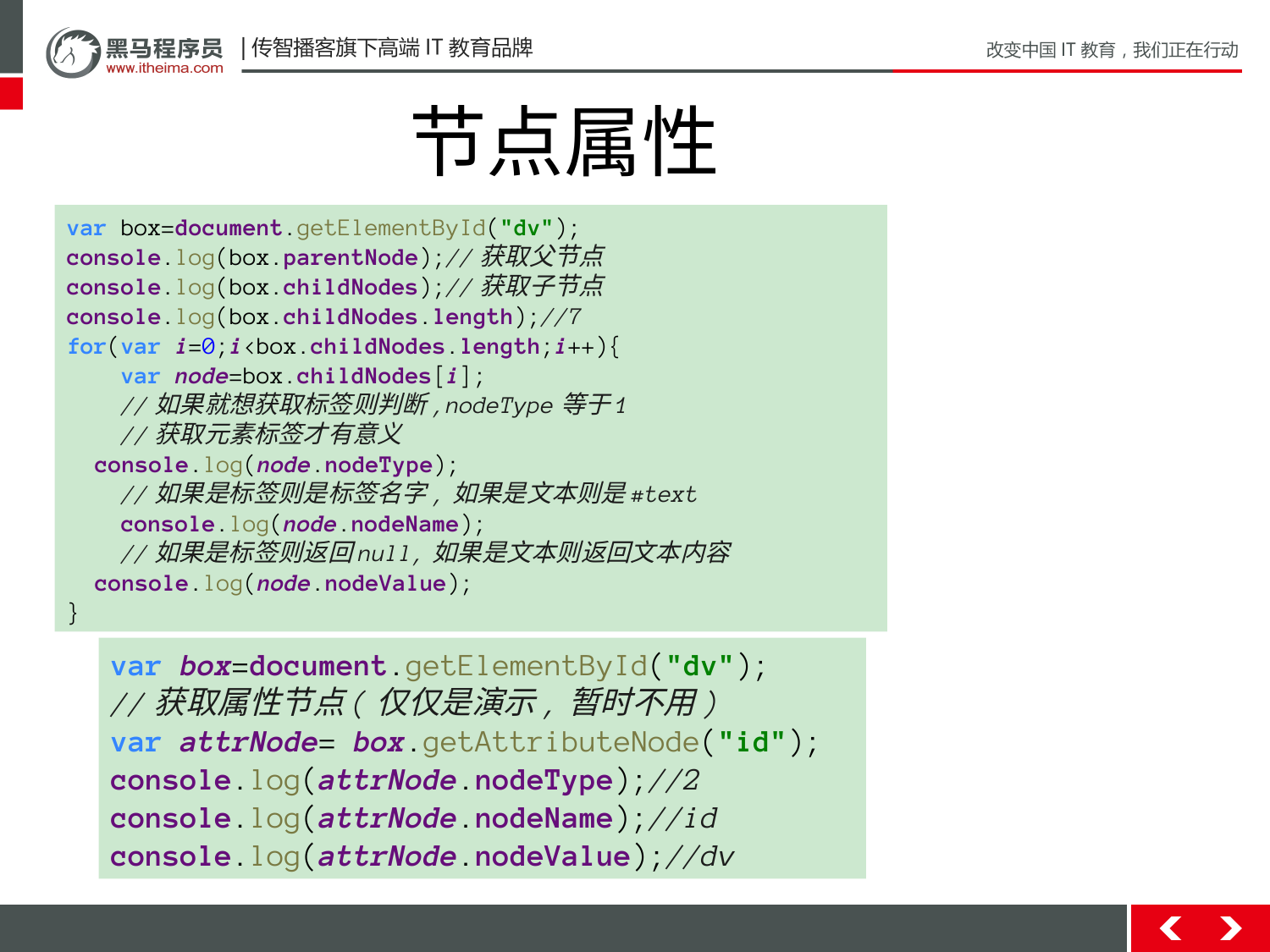

节点属性
var box=document.getElementById("dv");
console.log(box.parentNode);//获取父节点
console.log(box.childNodes);//获取子节点
console.log(box.childNodes.length);//7
for(var i=0;i<box.childNodes.length;i++){
    var node=box.childNodes[i];
    //如果就想获取标签则判断,nodeType等于1
    //获取元素标签才有意义
    console.log(node.nodeType);
    //如果是标签则是标签名字,如果是文本则是#text
    console.log(node.nodeName);
    //如果是标签则返回null,如果是文本则返回文本内容
    console.log(node.nodeValue);
}
var box=document.getElementById("dv");
//获取属性节点(仅仅是演示,暂时不用)
var attrNode= box.getAttributeNode("id");
console.log(attrNode.nodeType);//2
console.log(attrNode.nodeName);//id
console.log(attrNode.nodeValue);//dv